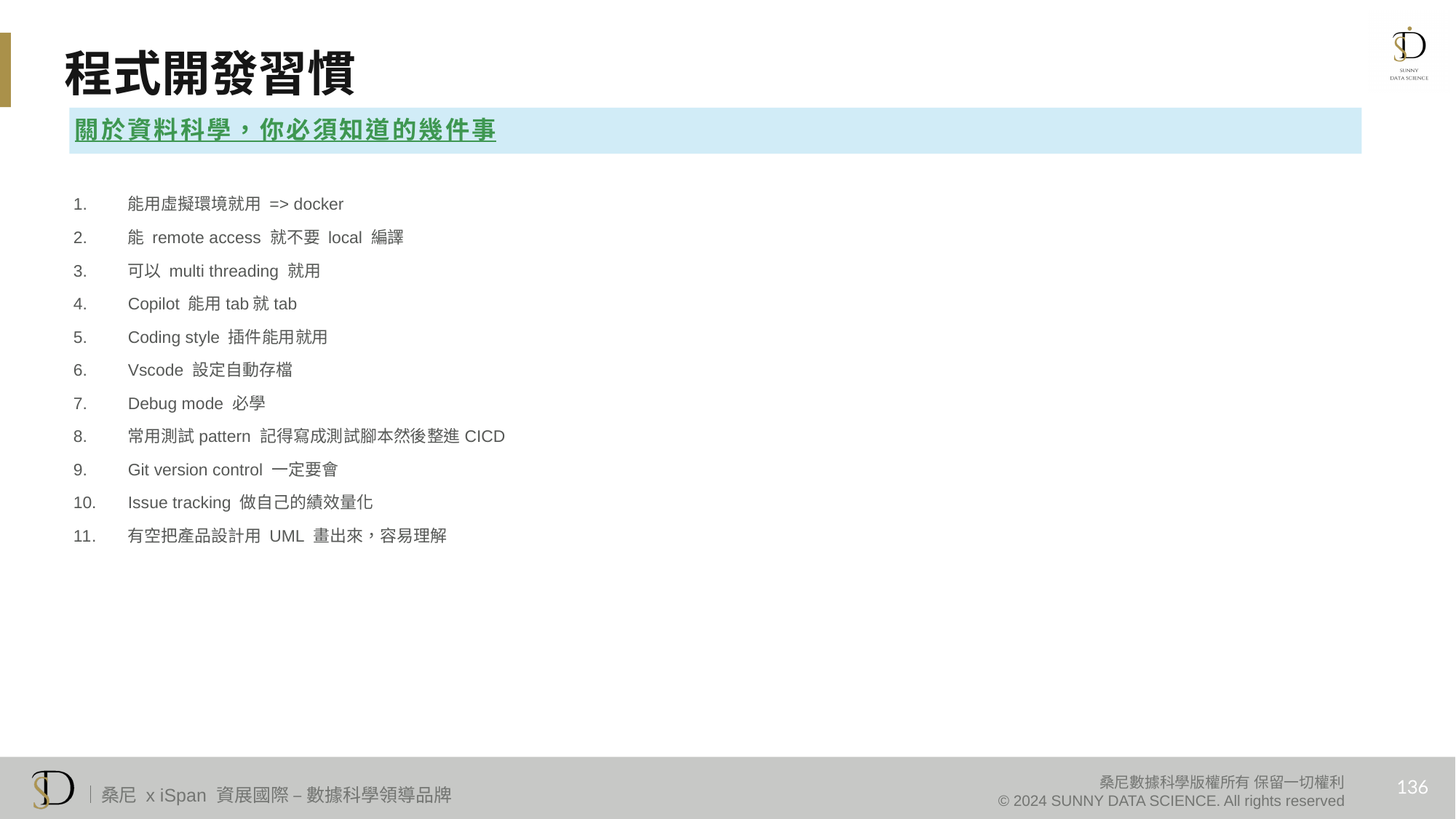

# 程式開發習慣
關於資料科學，你必須知道的幾件事
能用虛擬環境就用 => docker
能 remote access 就不要 local 編譯
可以 multi threading 就用
Copilot 能用tab就tab
Coding style 插件能用就用
Vscode 設定自動存檔
Debug mode 必學
常用測試pattern 記得寫成測試腳本然後整進CICD
Git version control 一定要會
Issue tracking 做自己的績效量化
有空把產品設計用 UML 畫出來，容易理解